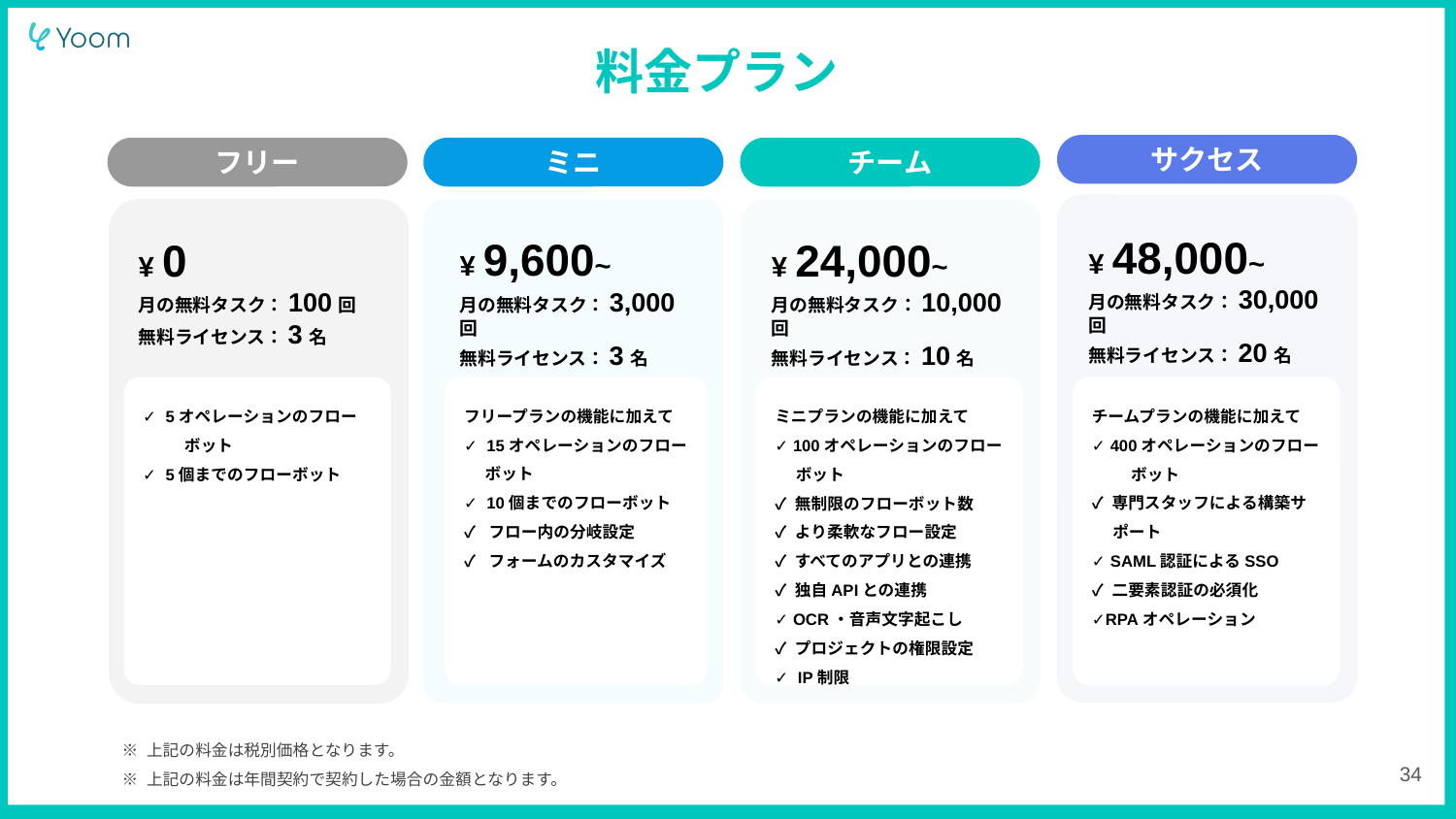

料金プラン
サクセス
フリー
ミニ
チーム

¥ 48,000~
月の無料タスク：30,000回
無料ライセンス：20名
¥ 9,600~
月の無料タスク：3,000回
無料ライセンス：3名
¥ 24,000~
月の無料タスク：10,000回
無料ライセンス：10名
¥ 0
月の無料タスク：100回
無料ライセンス：3名

フリープランの機能に加えて
✓  15オペレーションのフロー　 ボット
✓  10個までのフローボット
✓  フロー内の分岐設定
✓  フォームのカスタマイズ
✓  5オペレーションのフロー　 　 ボット
✓  5個までのフローボット
チームプランの機能に加えて
✓ 400オペレーションのフロー     　 ボット
✓ 専門スタッフによる構築サ　 ポート
✓ SAML認証によるSSO
✓ 二要素認証の必須化
✓RPAオペレーション
ミニプランの機能に加えて
✓ 100オペレーションのフロー　 ボット
✓ 無制限のフローボット数
✓ より柔軟なフロー設定
✓ すべてのアプリとの連携
✓ 独自APIとの連携
✓ OCR・音声文字起こし
✓ プロジェクトの権限設定
✓  IP制限

※ 上記の料金は税別価格となります。
※ 上記の料金は年間契約で契約した場合の金額となります。
34